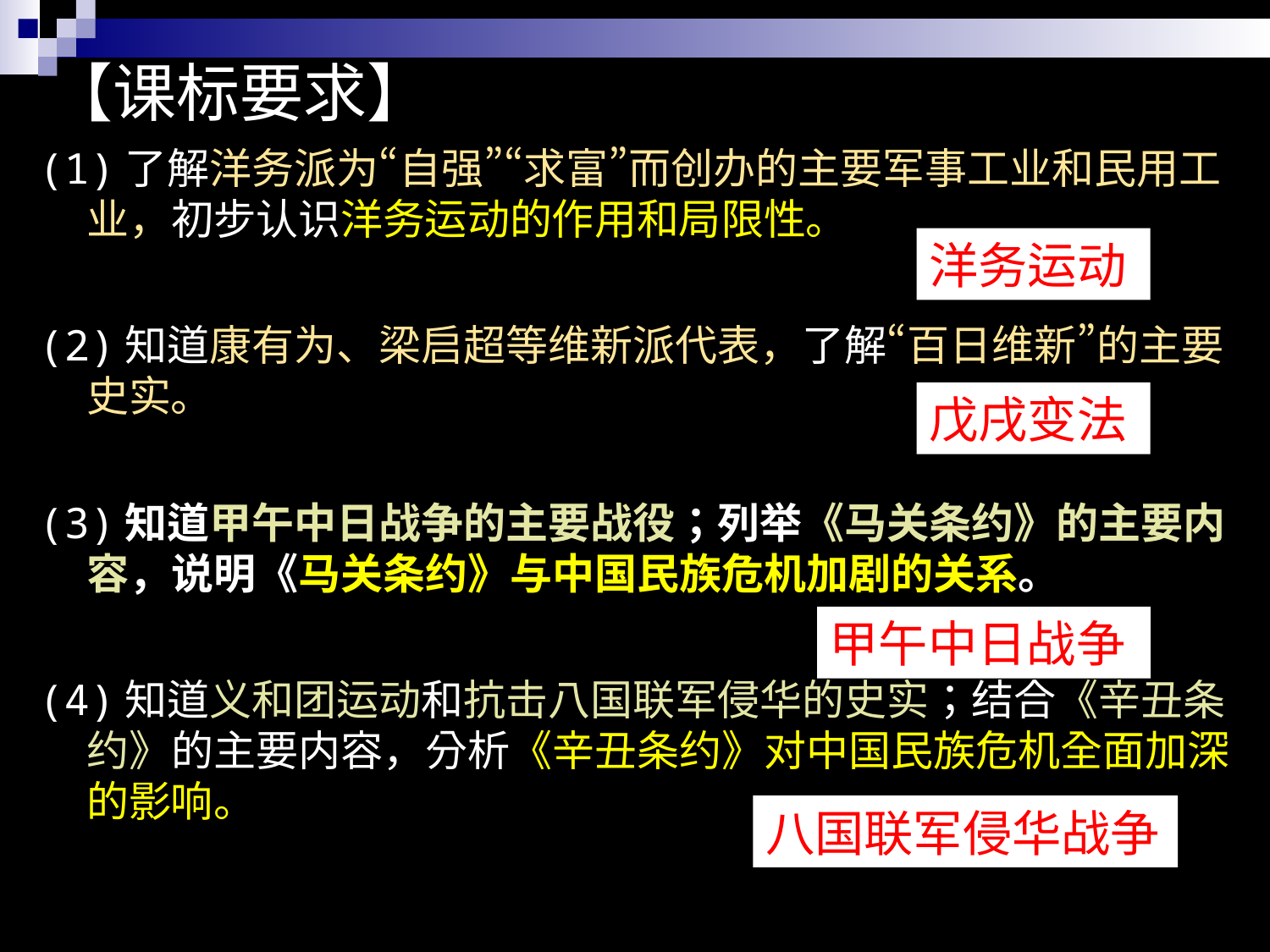

【课标要求】
(1)了解洋务派为“自强”“求富”而创办的主要军事工业和民用工业，初步认识洋务运动的作用和局限性。

(2)知道康有为、梁启超等维新派代表，了解“百日维新”的主要史实。

(3)知道甲午中日战争的主要战役；列举《马关条约》的主要内容，说明《马关条约》与中国民族危机加剧的关系。

(4)知道义和团运动和抗击八国联军侵华的史实；结合《辛丑条约》的主要内容，分析《辛丑条约》对中国民族危机全面加深的影响。
洋务运动
戊戌变法
甲午中日战争
八国联军侵华战争